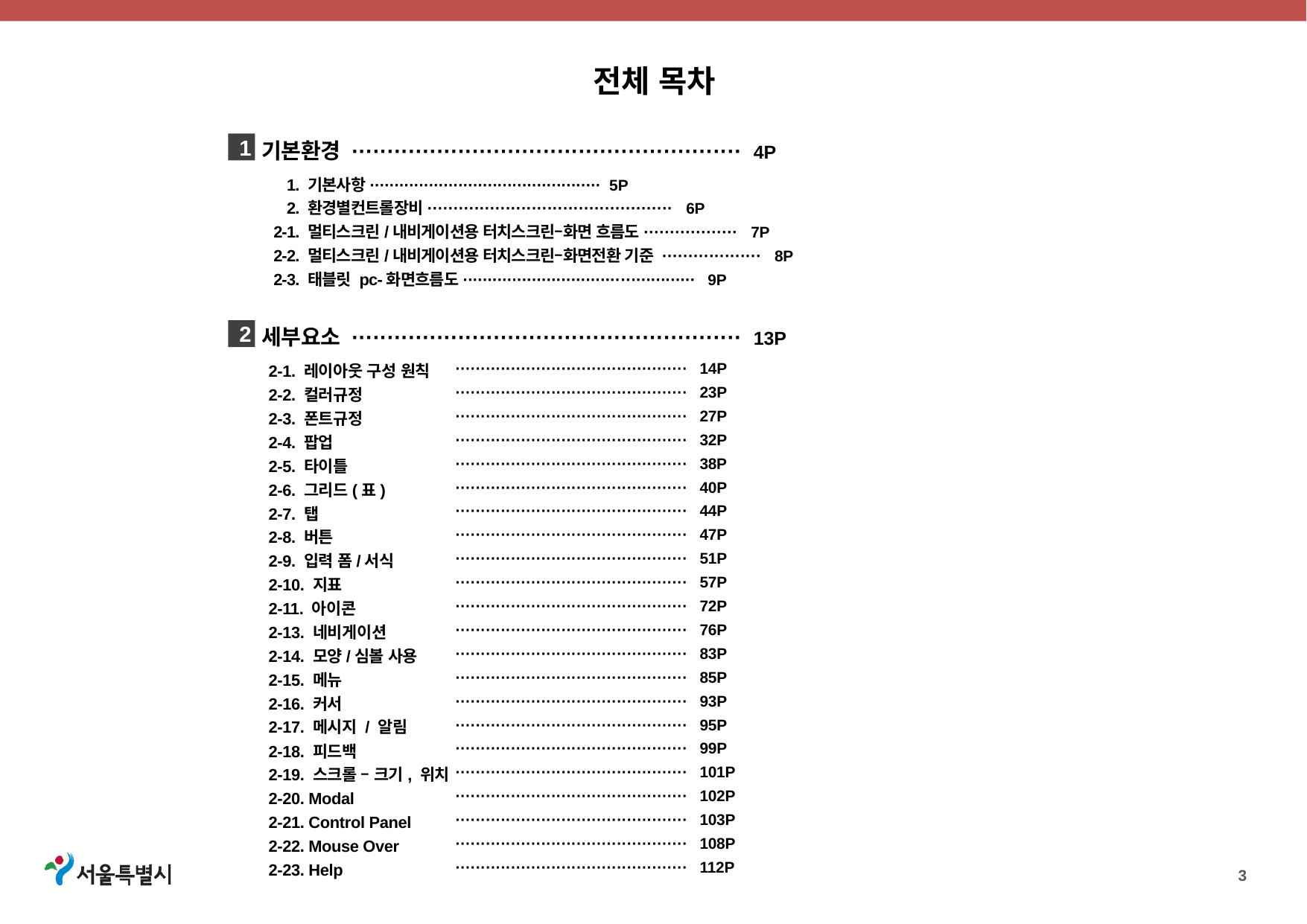

전체 목차
기본환경 ·······················································  4P
1
1.
2.
2-1.
2-2.
2-3.
기본사항···············································  5P
환경별컨트롤장비···············································   6P
멀티스크린/내비게이션용 터치스크린–화면 흐름도··················   7P
멀티스크린/내비게이션용 터치스크린–화면전환 기준 ···················   8P
태블릿 pc-화면흐름도···············································   9P

세부요소 ·······················································  13P
2
2-1. 레이아웃 구성 원칙
2-2. 컬러규정
2-3. 폰트규정
2-4. 팝업
2-5. 타이틀
2-6. 그리드(표)
2-7. 탭
2-8. 버튼
2-9. 입력 폼/서식
2-10. 지표
2-11. 아이콘
2-13. 네비게이션
2-14. 모양/심볼 사용
2-15. 메뉴
2-16. 커서
2-17. 메시지 / 알림
2-18. 피드백
2-19. 스크롤 – 크기, 위치
2-20. Modal
2-21. Control Panel
2-22. Mouse Over
2-23. Help
··············································   14P
··············································   23P
··············································   27P
··············································   32P
··············································   38P
··············································   40P
··············································   44P
··············································   47P
··············································   51P
··············································   57P
··············································   72P
··············································   76P
··············································   83P
··············································   85P
··············································   93P
··············································   95P
··············································   99P
··············································   101P
··············································   102P
··············································   103P
··············································   108P
··············································   112P